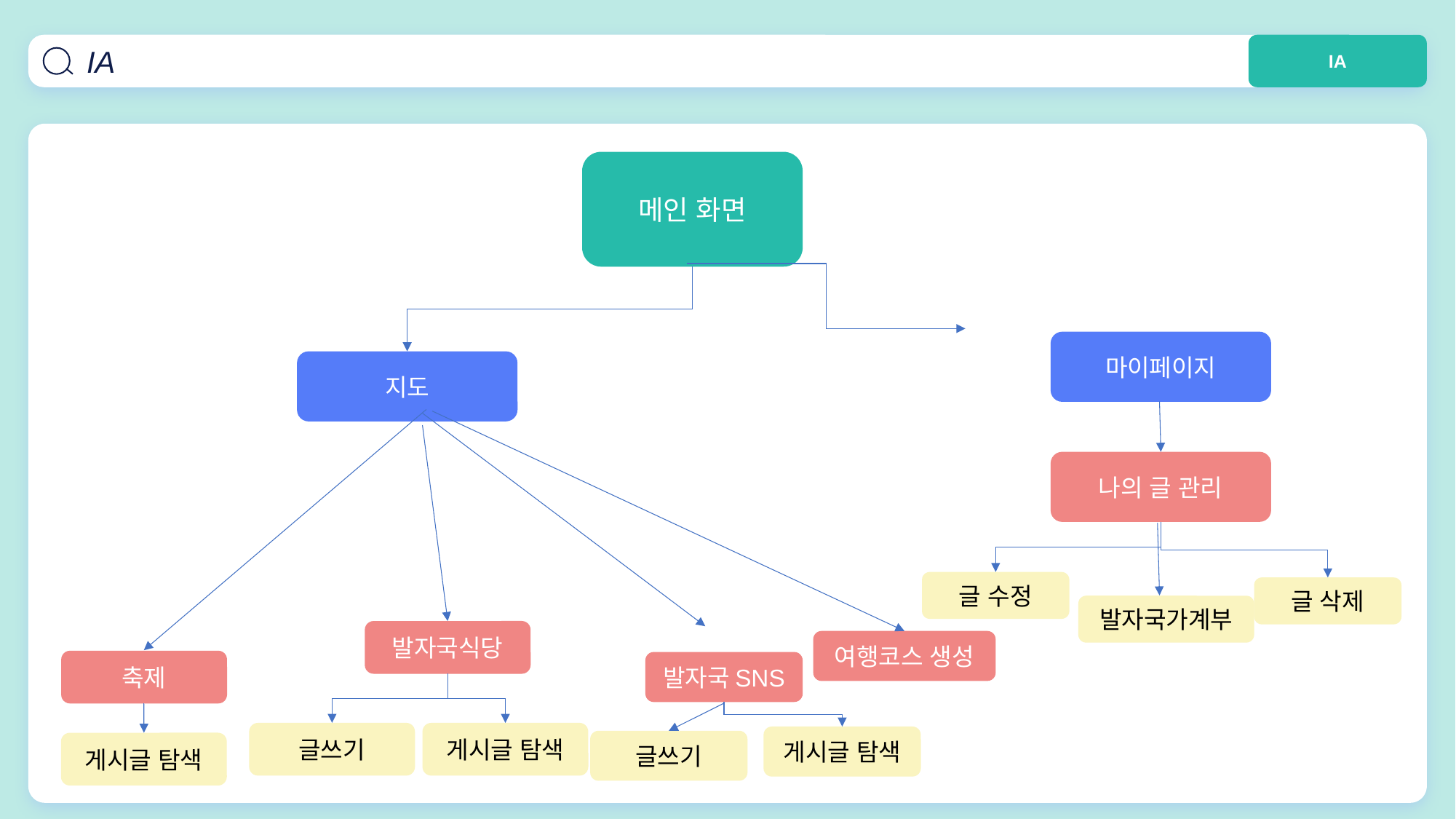

IA
IA

메인 화면
마이페이지
지도
나의 글 관리
글 수정
글 삭제
발자국가계부
발자국식당
여행코스 생성
축제
발자국SNS
글쓰기
게시글 탐색
게시글 탐색
글쓰기
게시글 탐색